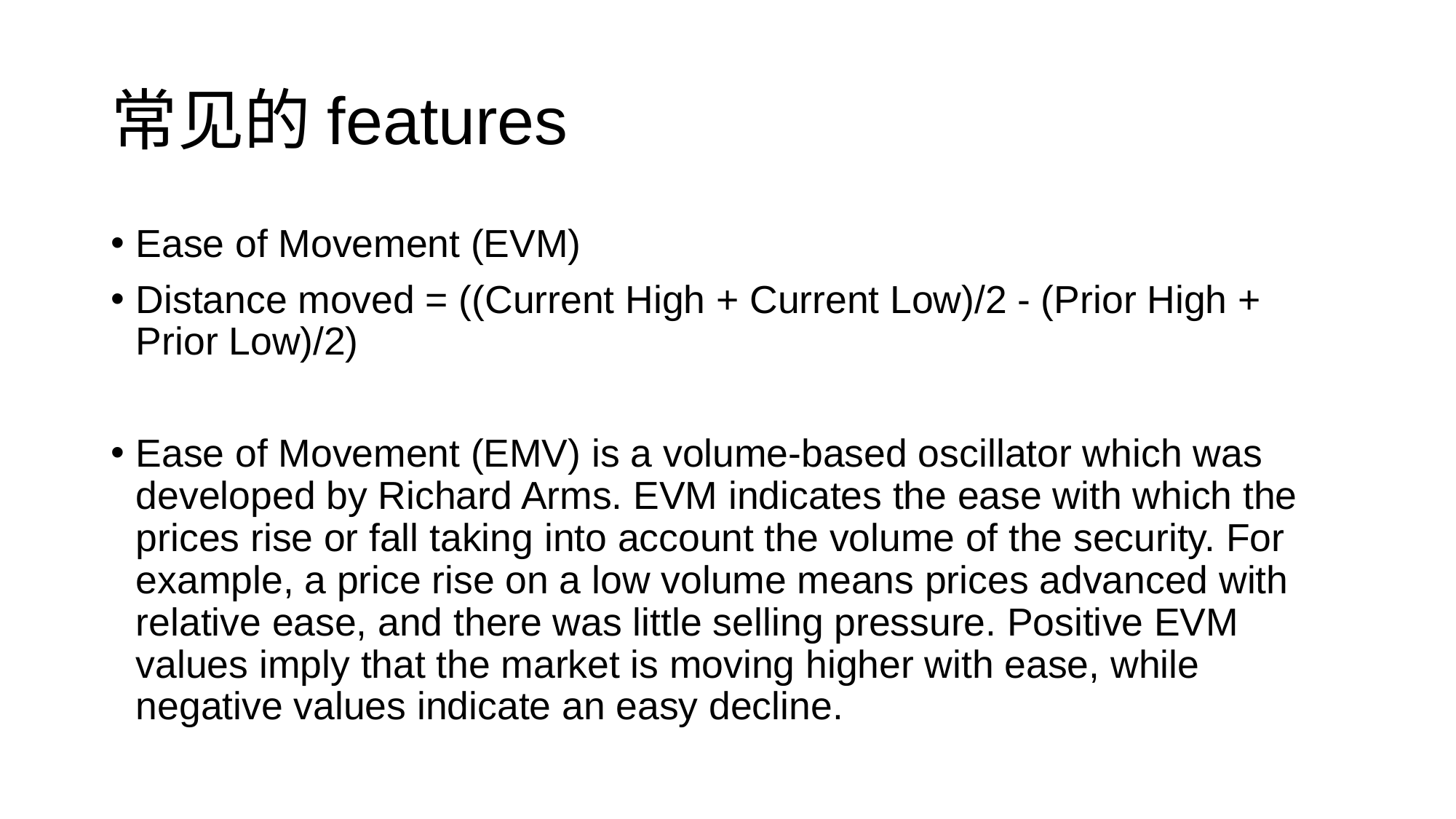

# 常见的features
Ease of Movement (EVM)
Distance moved = ((Current High + Current Low)/2 - (Prior High + Prior Low)/2)

Ease of Movement (EMV) is a volume-based oscillator which was developed by Richard Arms. EVM indicates the ease with which the prices rise or fall taking into account the volume of the security. For example, a price rise on a low volume means prices advanced with relative ease, and there was little selling pressure. Positive EVM values imply that the market is moving higher with ease, while negative values indicate an easy decline.